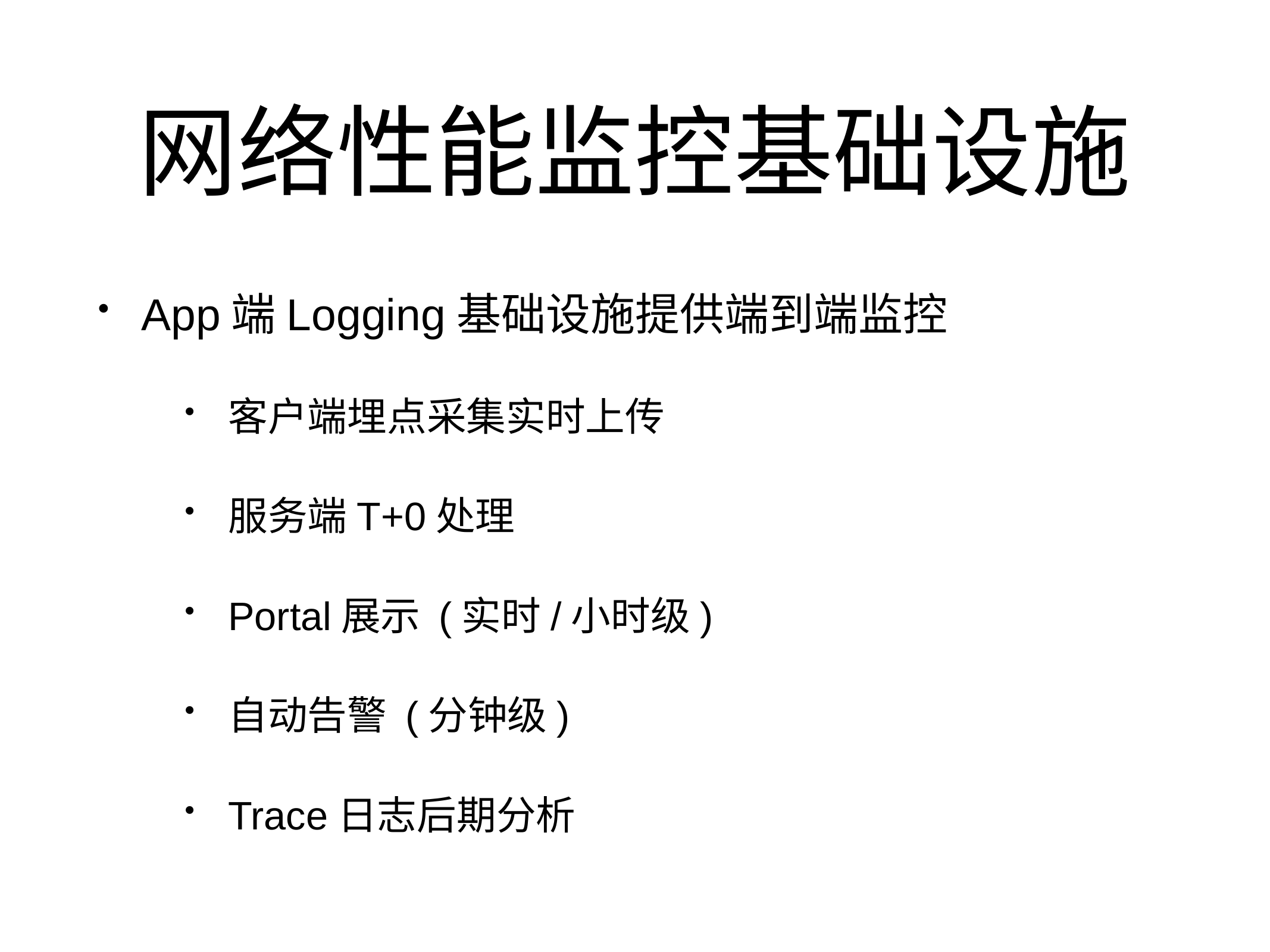

# 网络性能监控基础设施
App端Logging基础设施提供端到端监控
客户端埋点采集实时上传
服务端T+0处理
Portal展示 (实时/小时级)
自动告警 (分钟级)
Trace日志后期分析